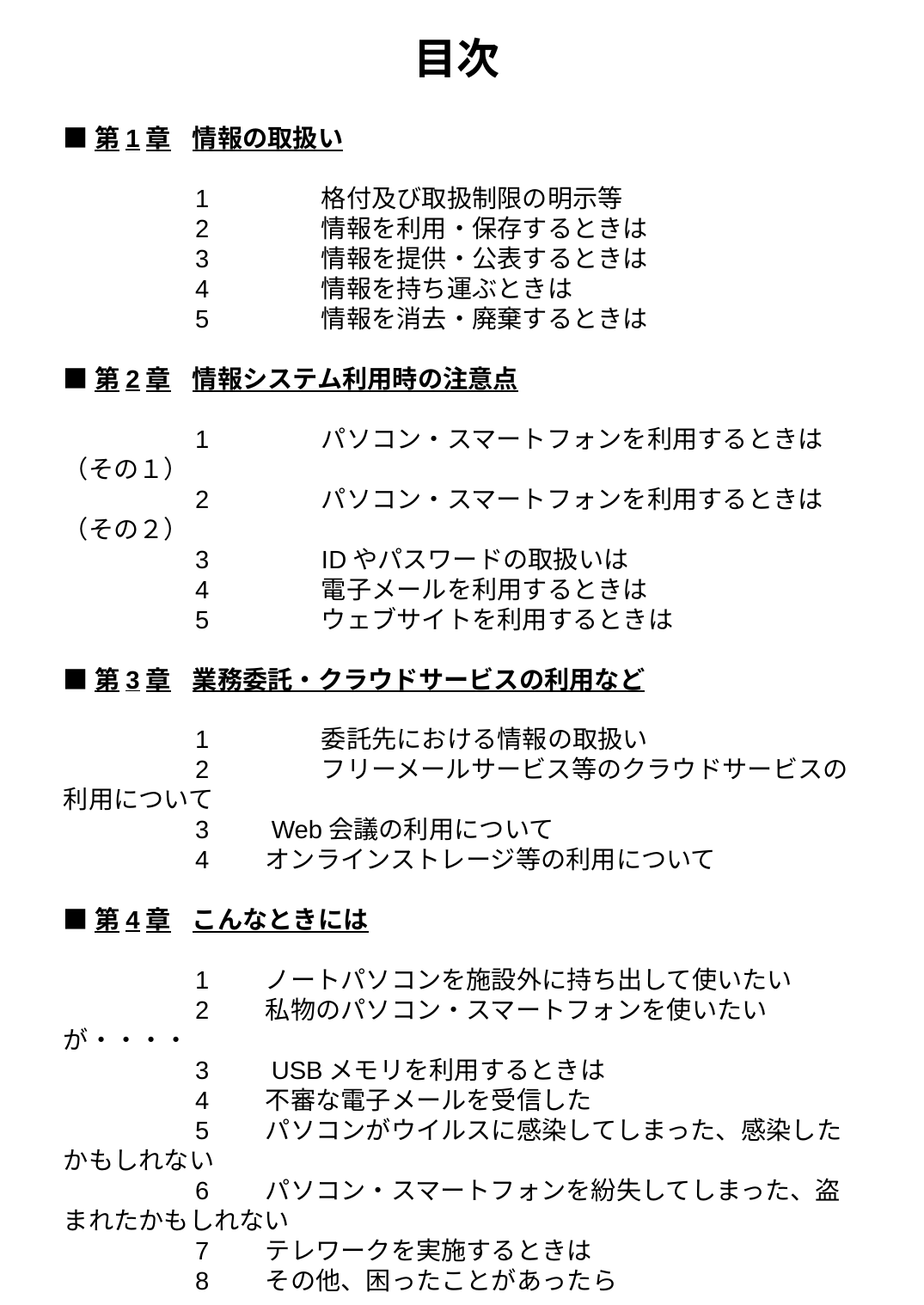

目次
■第1章	情報の取扱い

　　　　　1	格付及び取扱制限の明示等
　　　　　2	情報を利用・保存するときは
　　　　　3	情報を提供・公表するときは
　　　　　4	情報を持ち運ぶときは
　　　　　5	情報を消去・廃棄するときは

■第2章	情報システム利用時の注意点

　　　　　1	パソコン・スマートフォンを利用するときは（その１）
　　　　　2	パソコン・スマートフォンを利用するときは（その２）
　　　　　3	IDやパスワードの取扱いは
　　　　　4	電子メールを利用するときは
　　　　　5	ウェブサイトを利用するときは

■第3章	業務委託・クラウドサービスの利用など

　　　　　1	委託先における情報の取扱い
　　　　　2	フリーメールサービス等のクラウドサービスの利用について
　　　　　3　　Web会議の利用について
　　　　　4　　オンラインストレージ等の利用について

■第4章	こんなときには

　　　　　1　　ノートパソコンを施設外に持ち出して使いたい
　　　　　2　　私物のパソコン・スマートフォンを使いたいが・・・・
　　　　　3　　USBメモリを利用するときは
　　　　　4　　不審な電子メールを受信した
　　　　　5　　パソコンがウイルスに感染してしまった、感染したかもしれない
　　　　　6　　パソコン・スマートフォンを紛失してしまった、盗まれたかもしれない
　　　　　7　　テレワークを実施するときは
　　　　　8　　その他、困ったことがあったら

■付録
　　　　　1　　情報の格付区分について
　　　　　2　　水飲み場型攻撃
　　　　　3　　標的型メール攻撃